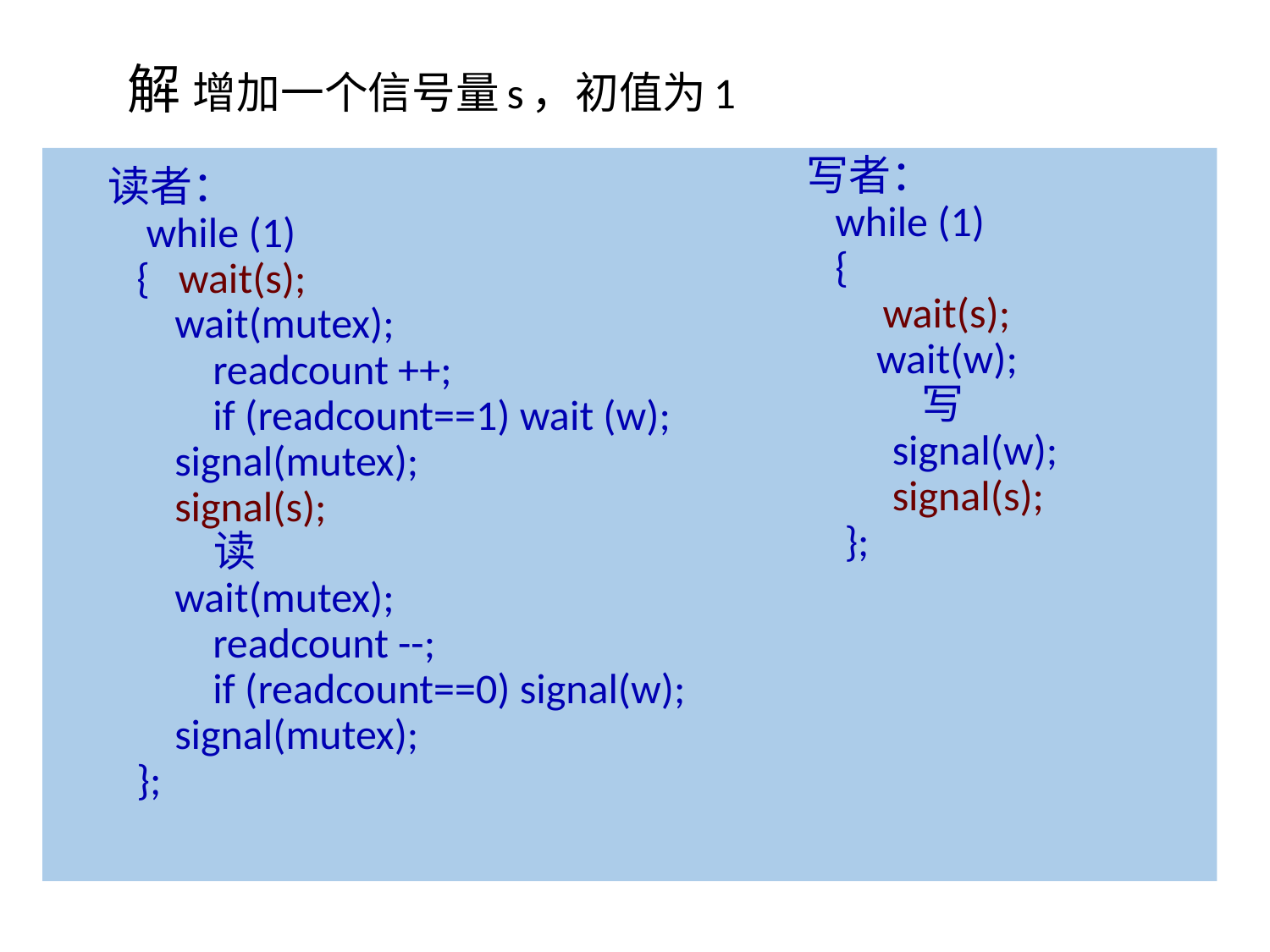

# 解 增加一个信号量s，初值为1

写者：
   while (1)
   {
        wait(s);
	    wait(w);
           写
         signal(w);
         signal(s);
    };
读者：
    while (1)
   {   wait(s);
       wait(mutex);
           readcount ++;
           if (readcount==1) wait (w);
       signal(mutex);
       signal(s);
          读
       wait(mutex);
           readcount --;
           if (readcount==0) signal(w);
       signal(mutex);
   };